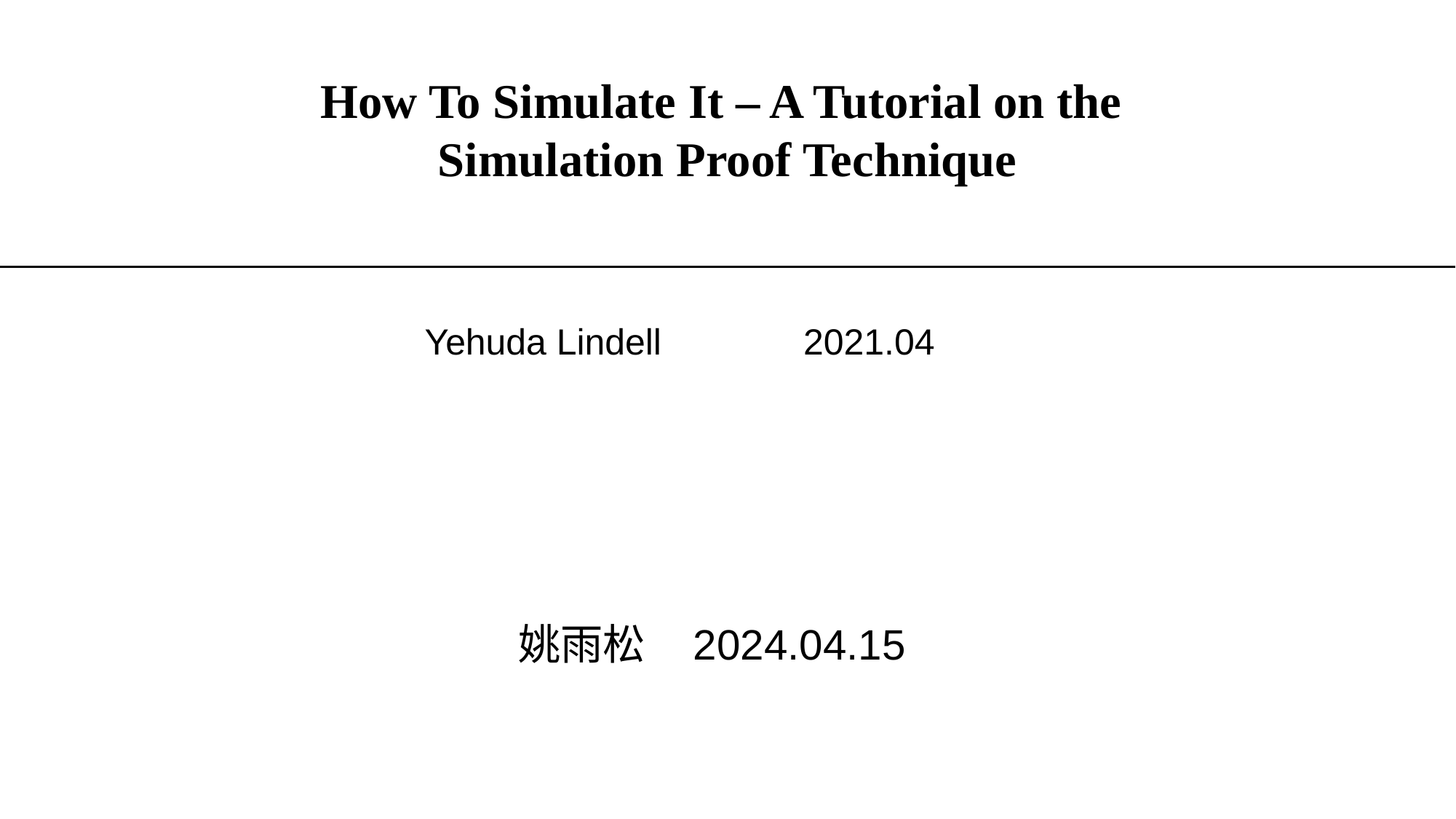

How To Simulate It – A Tutorial on the
Simulation Proof Technique
Yehuda Lindell              2021.04
姚雨松    2024.04.15